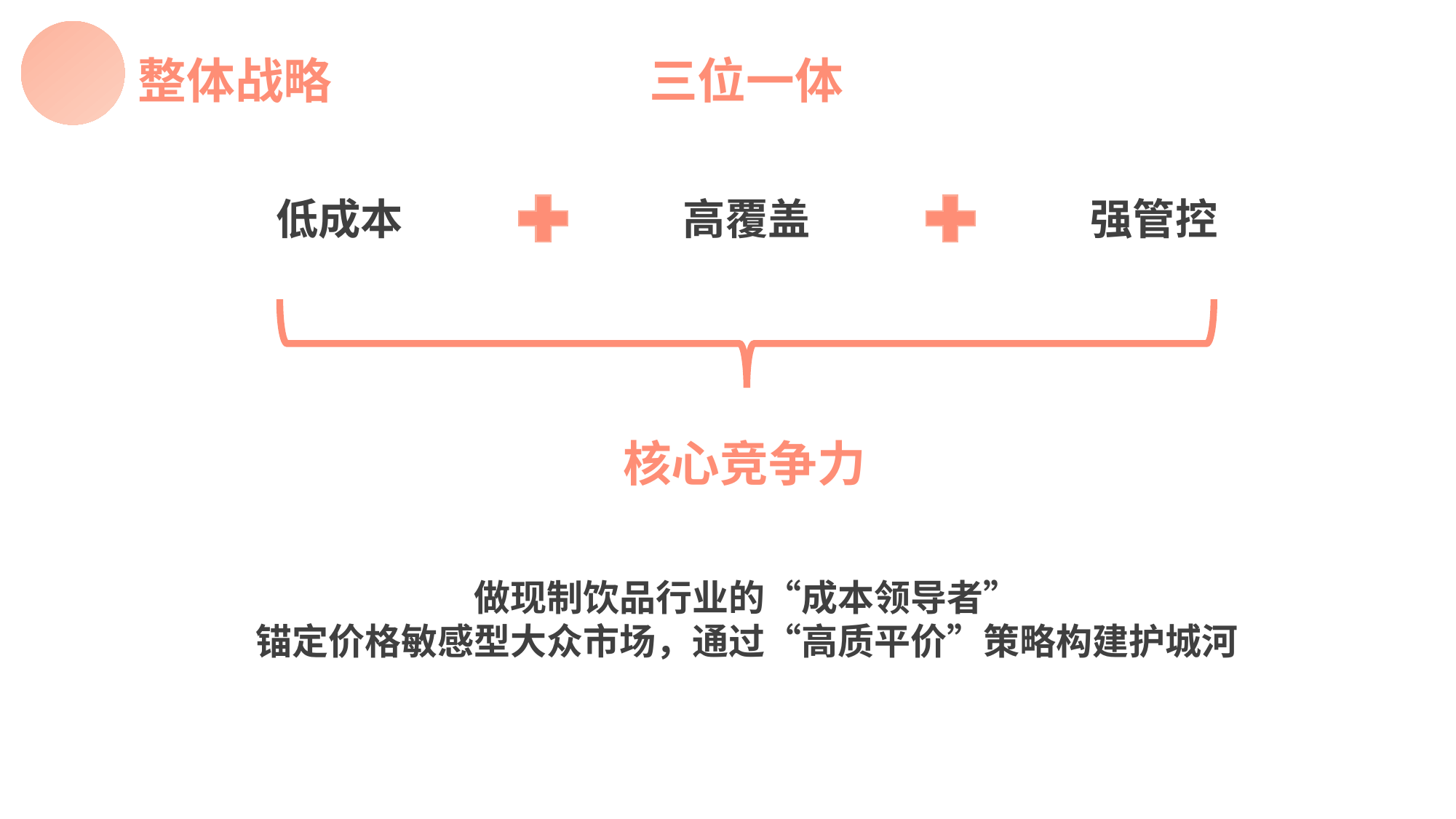

整体战略
三位一体
低成本

高覆盖

强管控
核心竞争力
做现制饮品行业的“成本领导者”​​
锚定价格敏感型大众市场，通过“高质平价”策略构建护城河